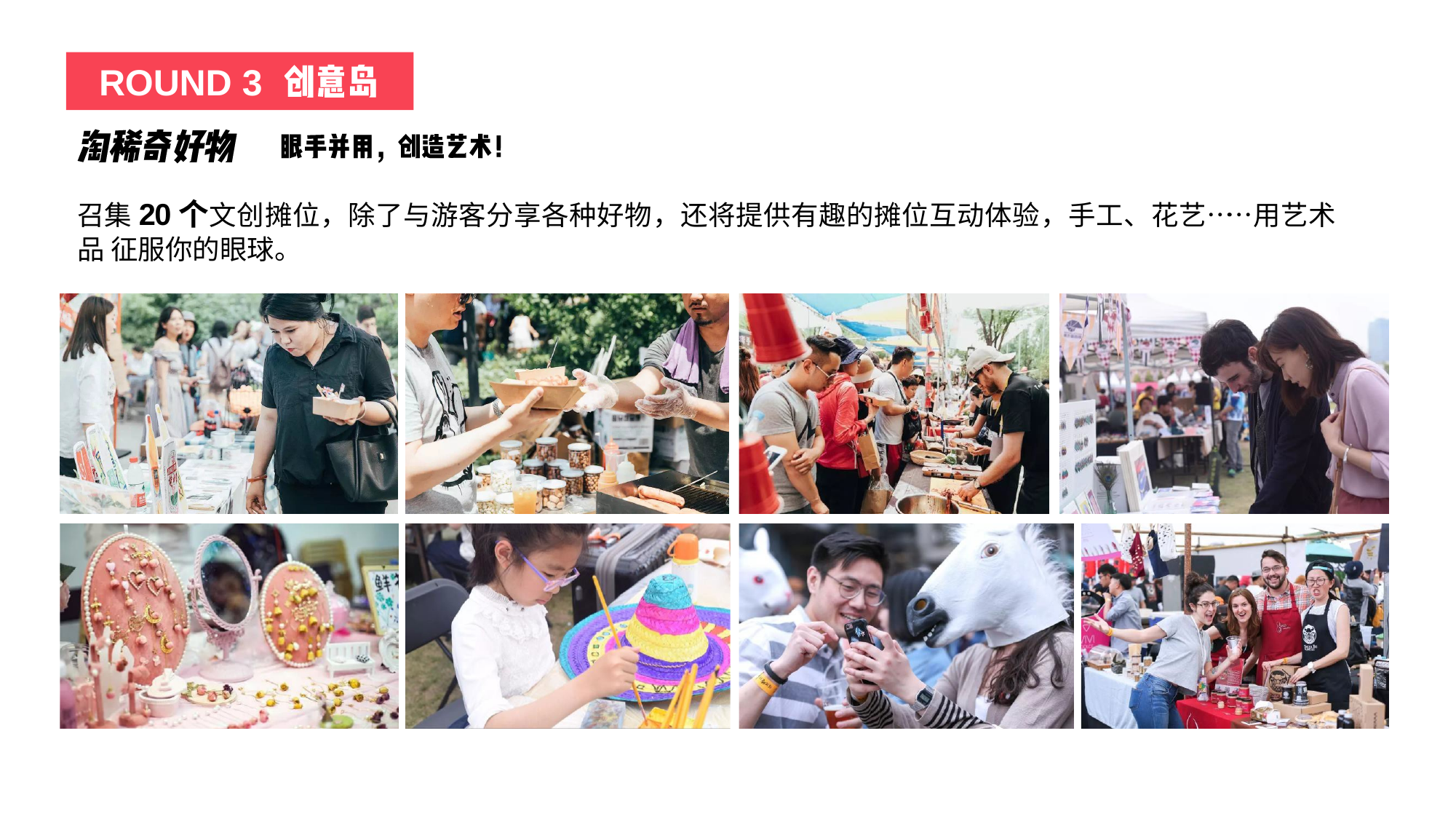

ROUND 3

召集20个文创摊位，除了与游客分享各种好物，还将提供有趣的摊位互动体验，手工、花艺……用艺术品 征服你的眼球。